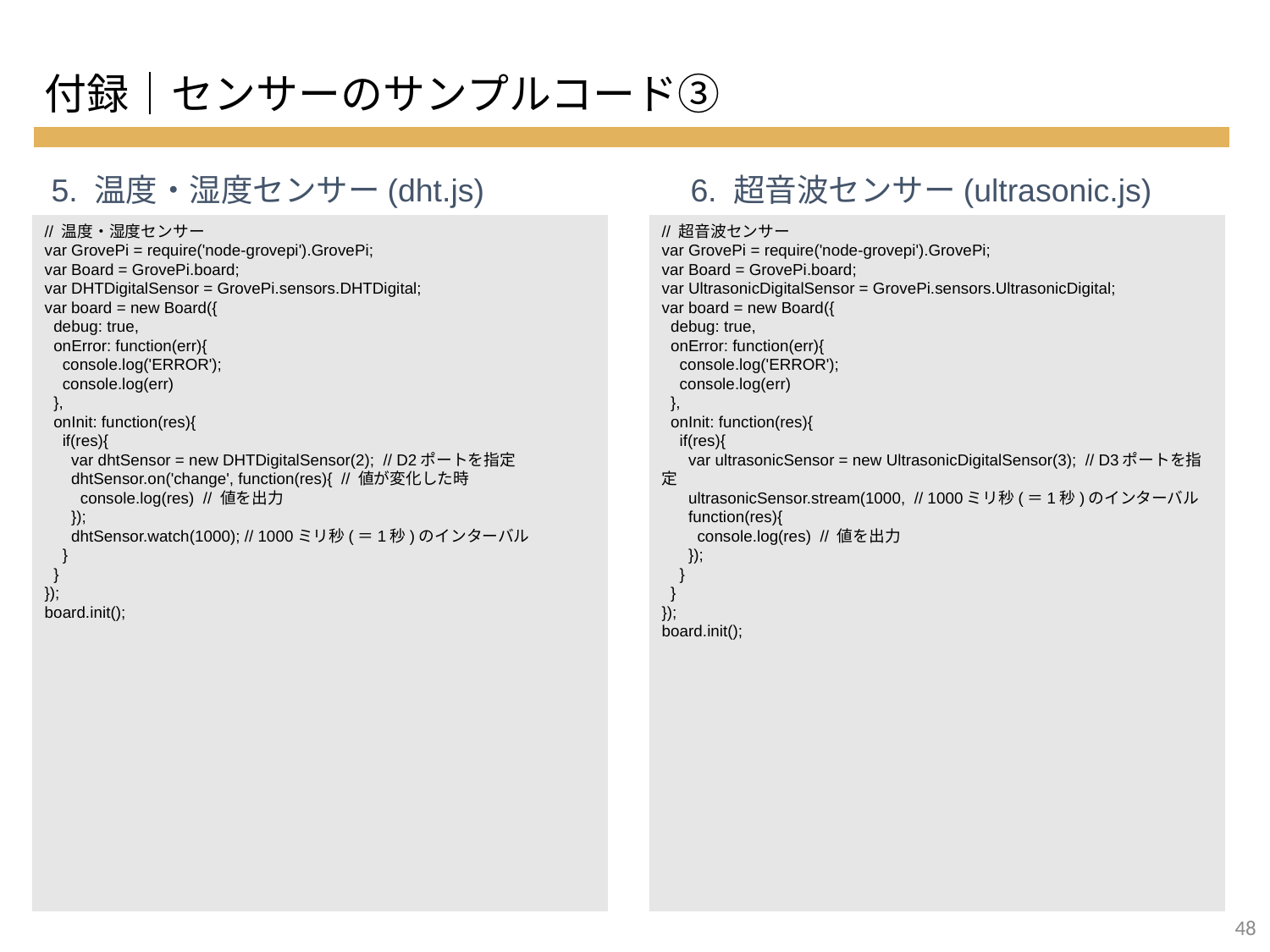

付録｜センサーのサンプルコード③
5. 温度・湿度センサー(dht.js)
6. 超音波センサー(ultrasonic.js)
// 温度・湿度センサー
var GrovePi = require('node-grovepi').GrovePi;
var Board = GrovePi.board;
var DHTDigitalSensor = GrovePi.sensors.DHTDigital;
var board = new Board({
  debug: true,
  onError: function(err){
    console.log('ERROR');
    console.log(err)
  },
  onInit: function(res){
    if(res){
      var dhtSensor = new DHTDigitalSensor(2);  // D2ポートを指定
      dhtSensor.on('change', function(res){  // 値が変化した時
        console.log(res)  // 値を出力
      });
      dhtSensor.watch(1000); // 1000ミリ秒(＝1秒)のインターバル
    }
  }
});
board.init();
// 超音波センサー
var GrovePi = require('node-grovepi').GrovePi;
var Board = GrovePi.board;
var UltrasonicDigitalSensor = GrovePi.sensors.UltrasonicDigital;
var board = new Board({
  debug: true,
  onError: function(err){
    console.log('ERROR');
    console.log(err)
  },
  onInit: function(res){
    if(res){
      var ultrasonicSensor = new UltrasonicDigitalSensor(3);  // D3ポートを指定
      ultrasonicSensor.stream(1000,  // 1000ミリ秒(＝1秒)のインターバル
      function(res){
        console.log(res)  // 値を出力
      });
    }
  }
});
board.init();
48